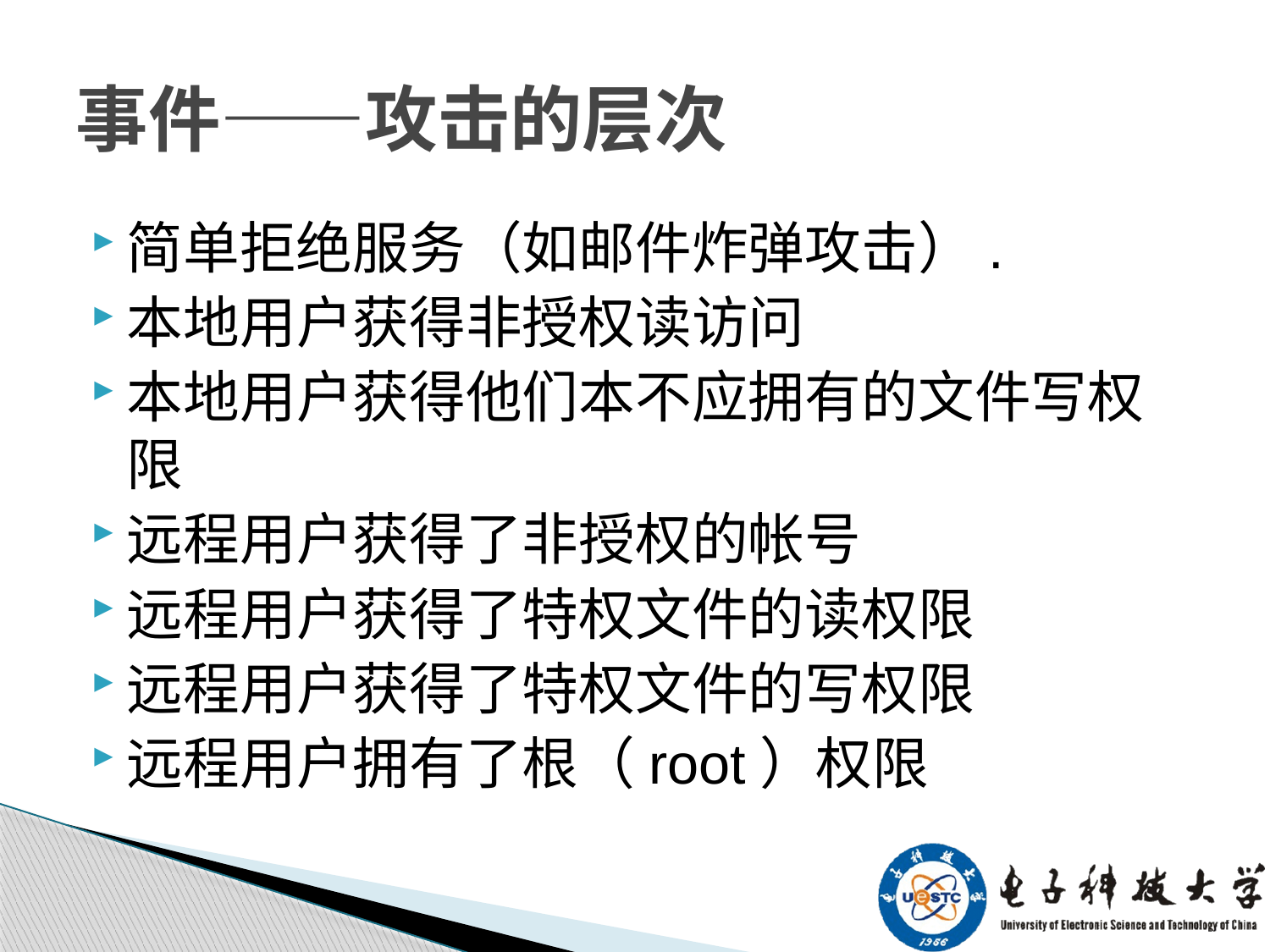

# 事件——攻击的层次
简单拒绝服务（如邮件炸弹攻击）.
本地用户获得非授权读访问
本地用户获得他们本不应拥有的文件写权限
远程用户获得了非授权的帐号
远程用户获得了特权文件的读权限
远程用户获得了特权文件的写权限
远程用户拥有了根（root）权限
36